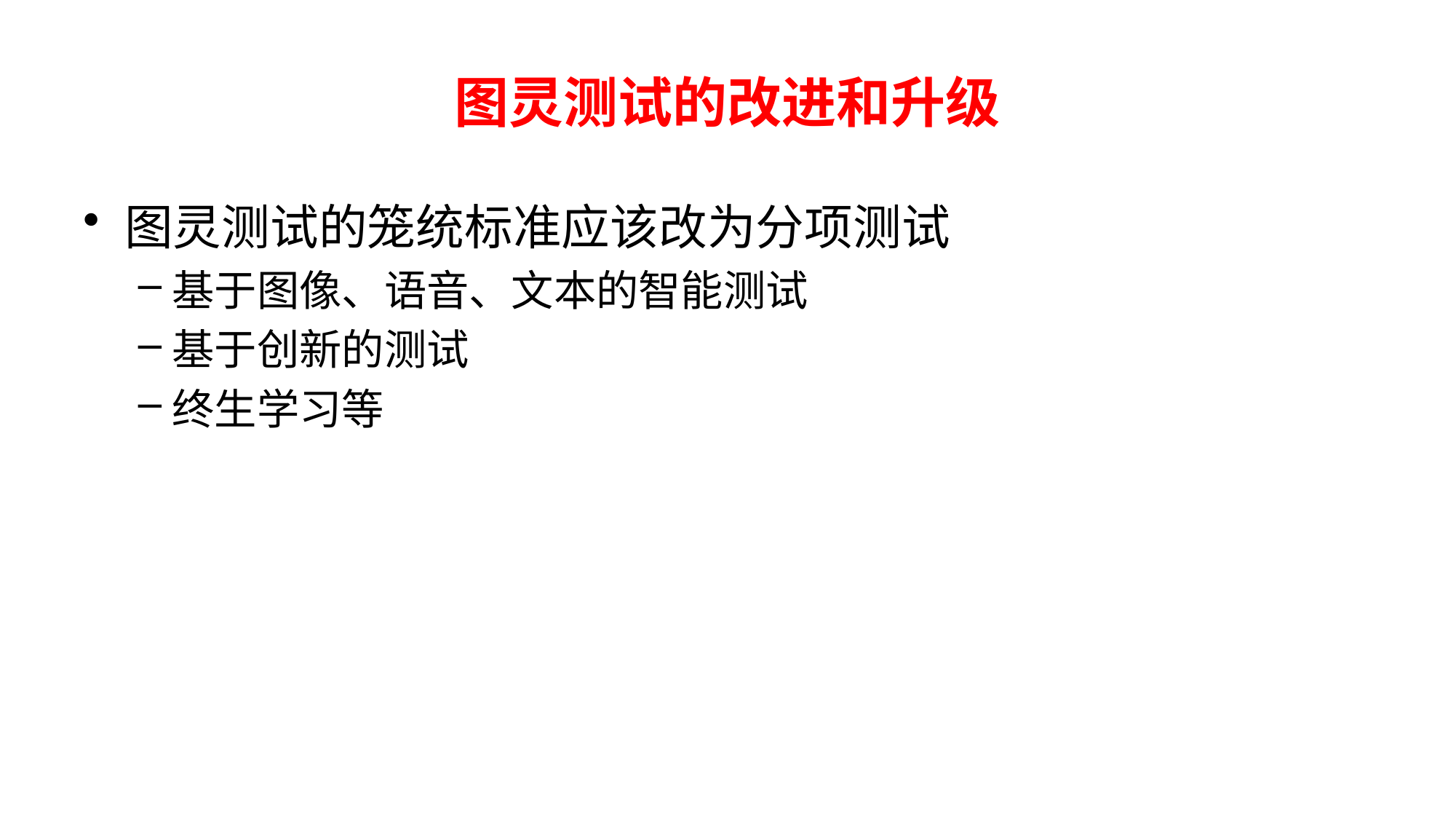

# 图灵测试的改进和升级
图灵测试的笼统标准应该改为分项测试
基于图像、语音、文本的智能测试
基于创新的测试
终生学习等